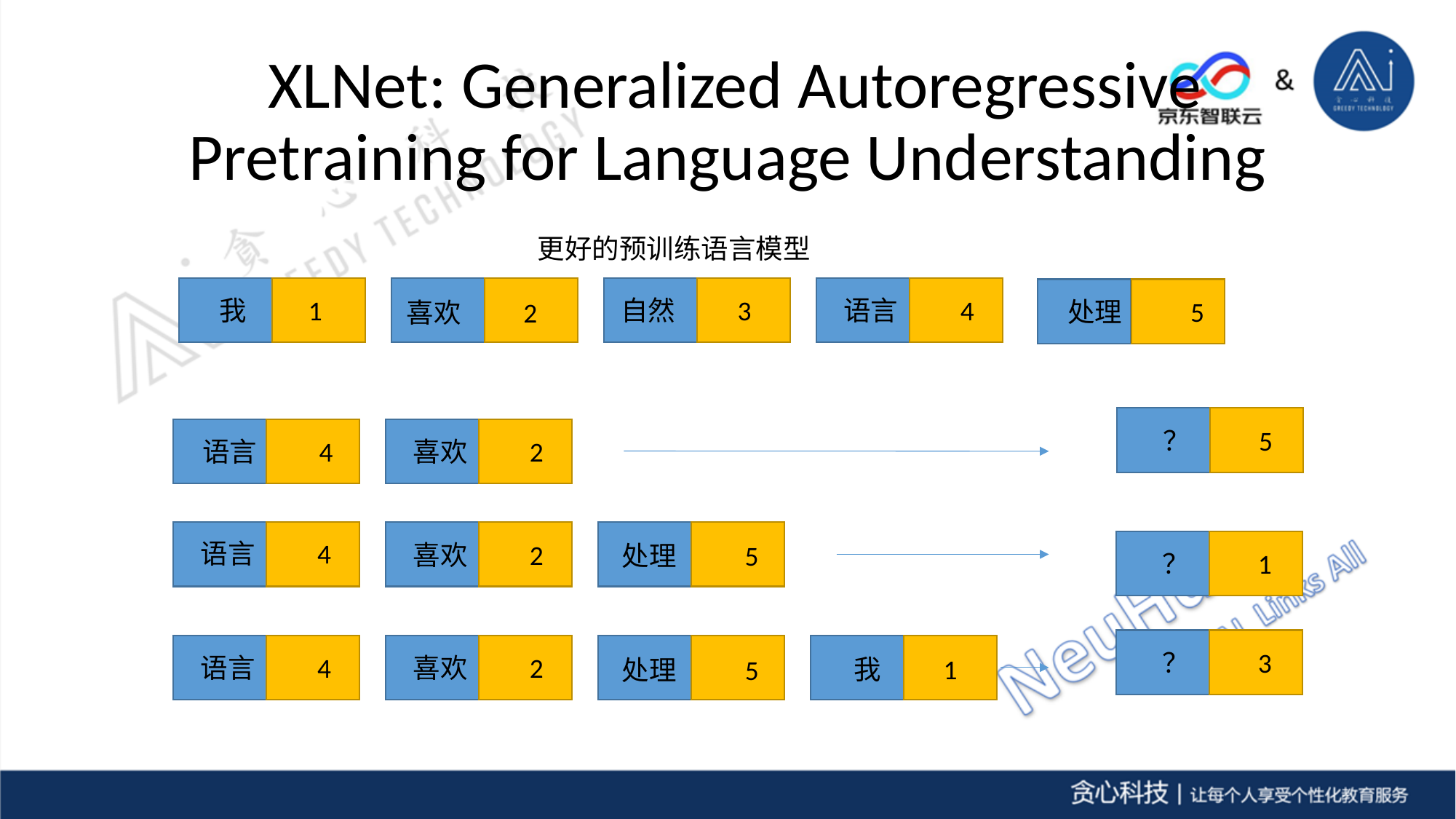

# XLNet: Generalized Autoregressive Pretraining for Language Understanding
更好的预训练语言模型

 我         1

喜欢         2

自然         3

语言         4

  处理          5

  ？          5

 语言         4
喜欢         2

喜欢         2
  ？          1

  ？          3
喜欢         2
 语言         4
  处理          5
 语言         4
 我         1
  处理          5
21